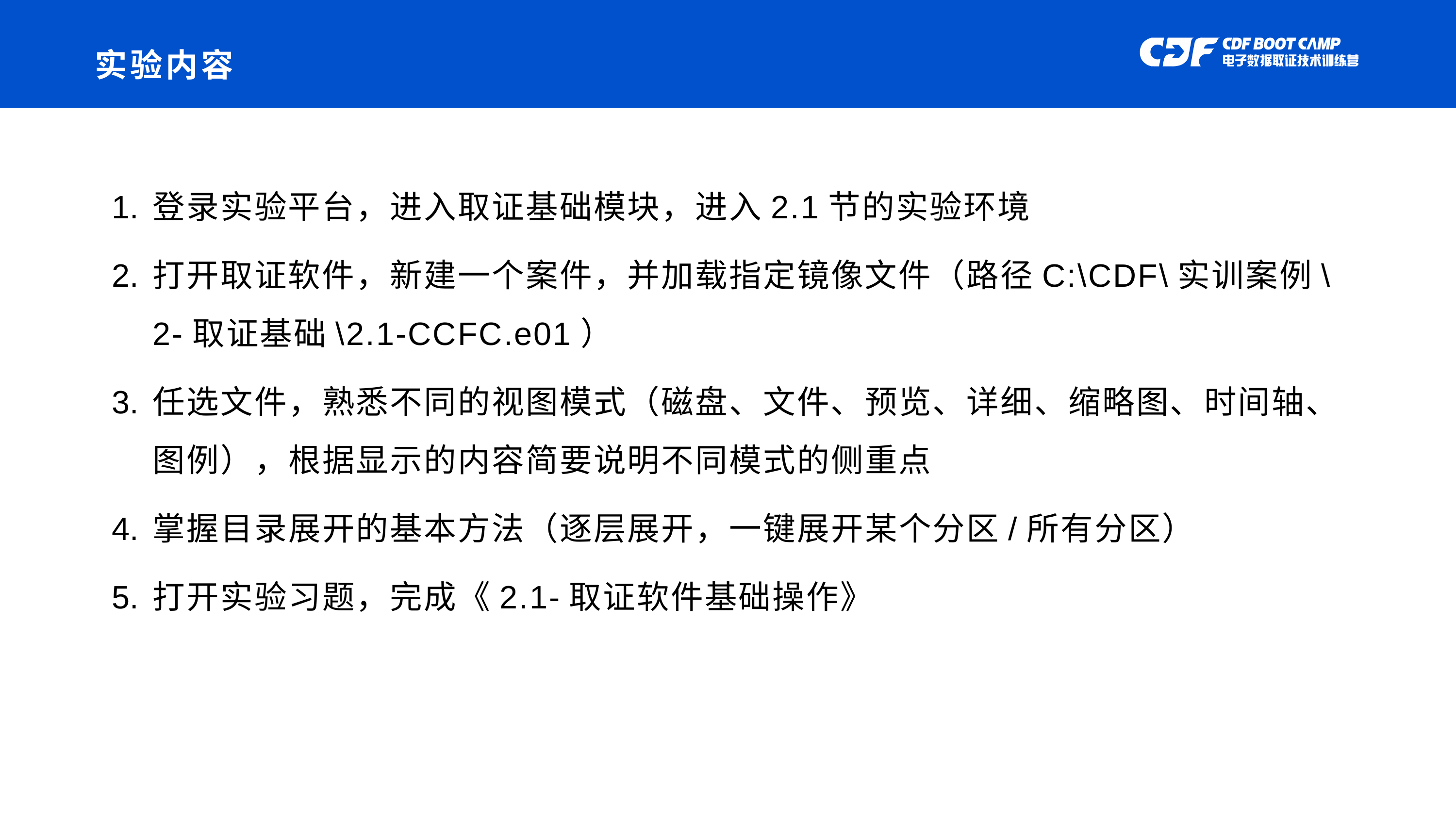

# 实验内容
登录实验平台，进入取证基础模块，进入2.1节的实验环境
打开取证软件，新建一个案件，并加载指定镜像文件（路径C:\CDF\实训案例\2-取证基础\2.1-CCFC.e01）
任选文件，熟悉不同的视图模式（磁盘、文件、预览、详细、缩略图、时间轴、图例），根据显示的内容简要说明不同模式的侧重点
掌握目录展开的基本方法（逐层展开，一键展开某个分区/所有分区）
打开实验习题，完成《2.1-取证软件基础操作》